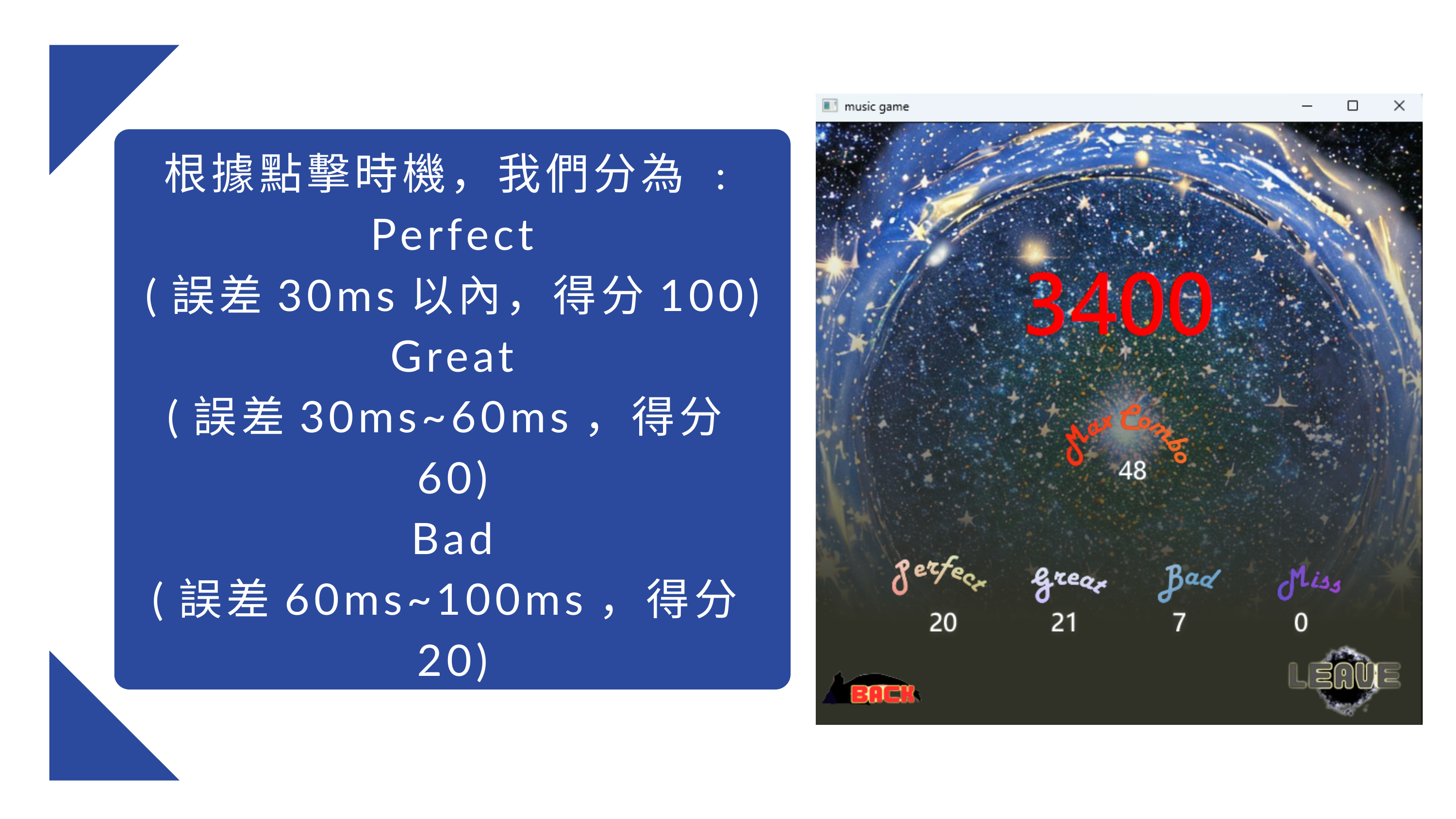

根據點擊時機，我們分為 :
Perfect
(誤差30ms以內，得分100)
Great
(誤差30ms~60ms，得分60)
Bad
(誤差60ms~100ms，得分20)
Miss
(錯過100ms以上)